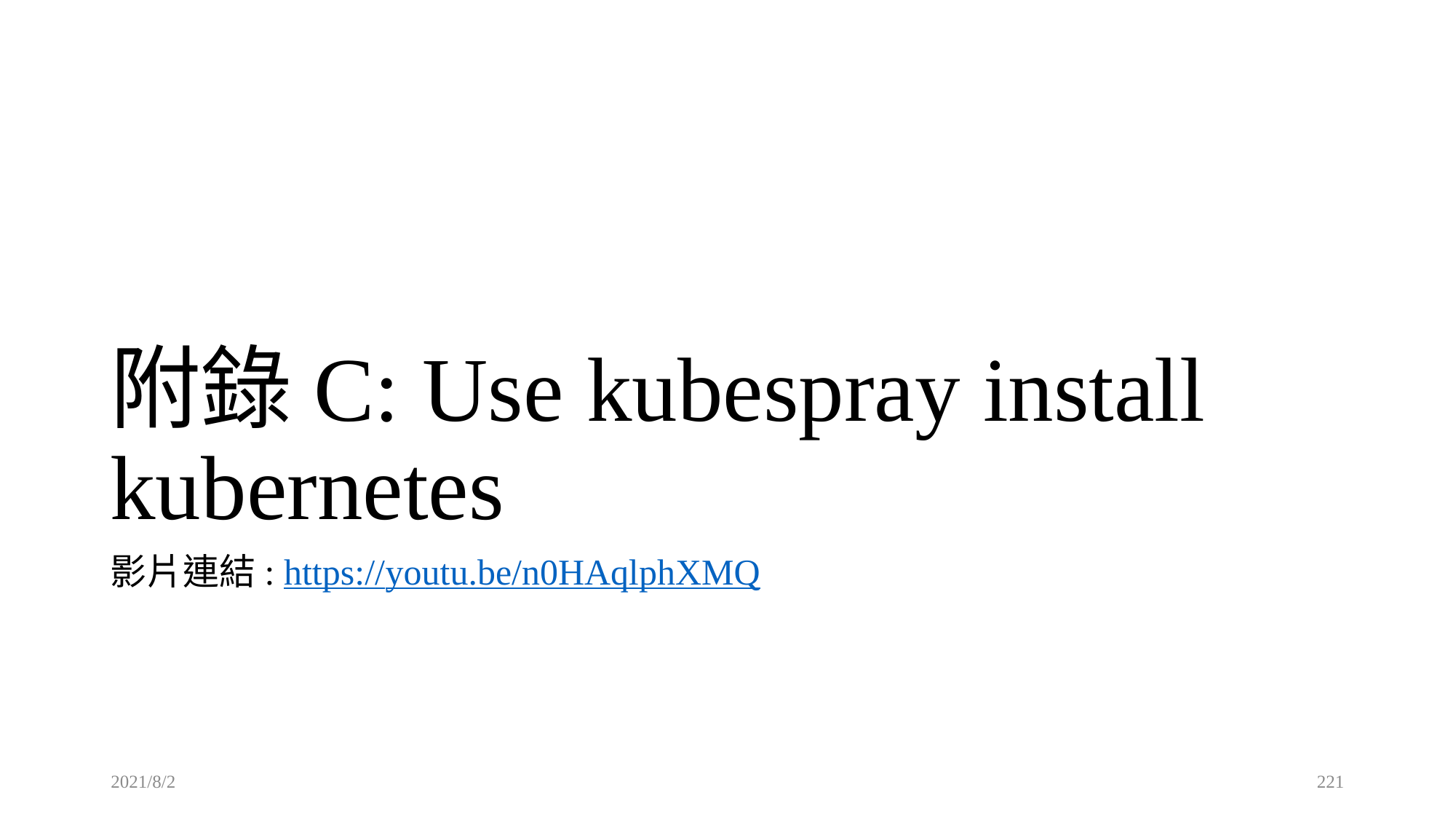

# 附錄C: Use kubespray install kubernetes
影片連結: https://youtu.be/n0HAqlphXMQ
2021/8/2
221